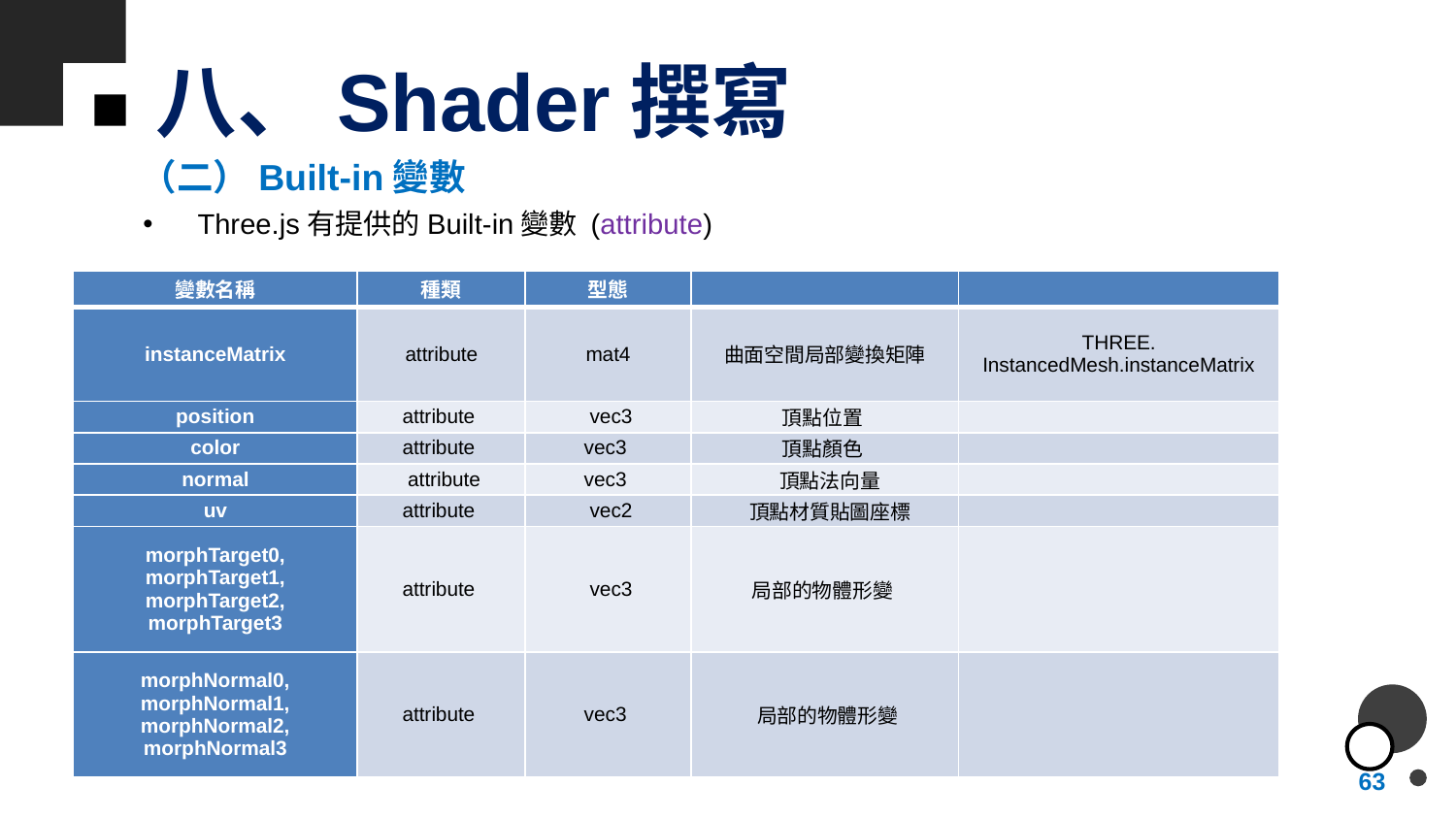

# 八、Shader撰寫
（二）Built-in變數
Three.js有提供的Built-in變數 (attribute)
| 變數名稱 | 種類 | 型態 |  |  |
| --- | --- | --- | --- | --- |
| instanceMatrix | attribute | mat4 | 曲面空間局部變換矩陣 | THREE. InstancedMesh.instanceMatrix |
| position | attribute | vec3 | 頂點位置 |  |
| color | attribute | vec3 | 頂點顏色 |  |
| normal | attribute | vec3 | 頂點法向量 |  |
| uv | attribute | vec2 | 頂點材質貼圖座標 |  |
| morphTarget0, morphTarget1, morphTarget2, morphTarget3 | attribute | vec3 | 局部的物體形變 |  |
| morphNormal0, morphNormal1, morphNormal2, morphNormal3 | attribute | vec3 | 局部的物體形變 |  |

63